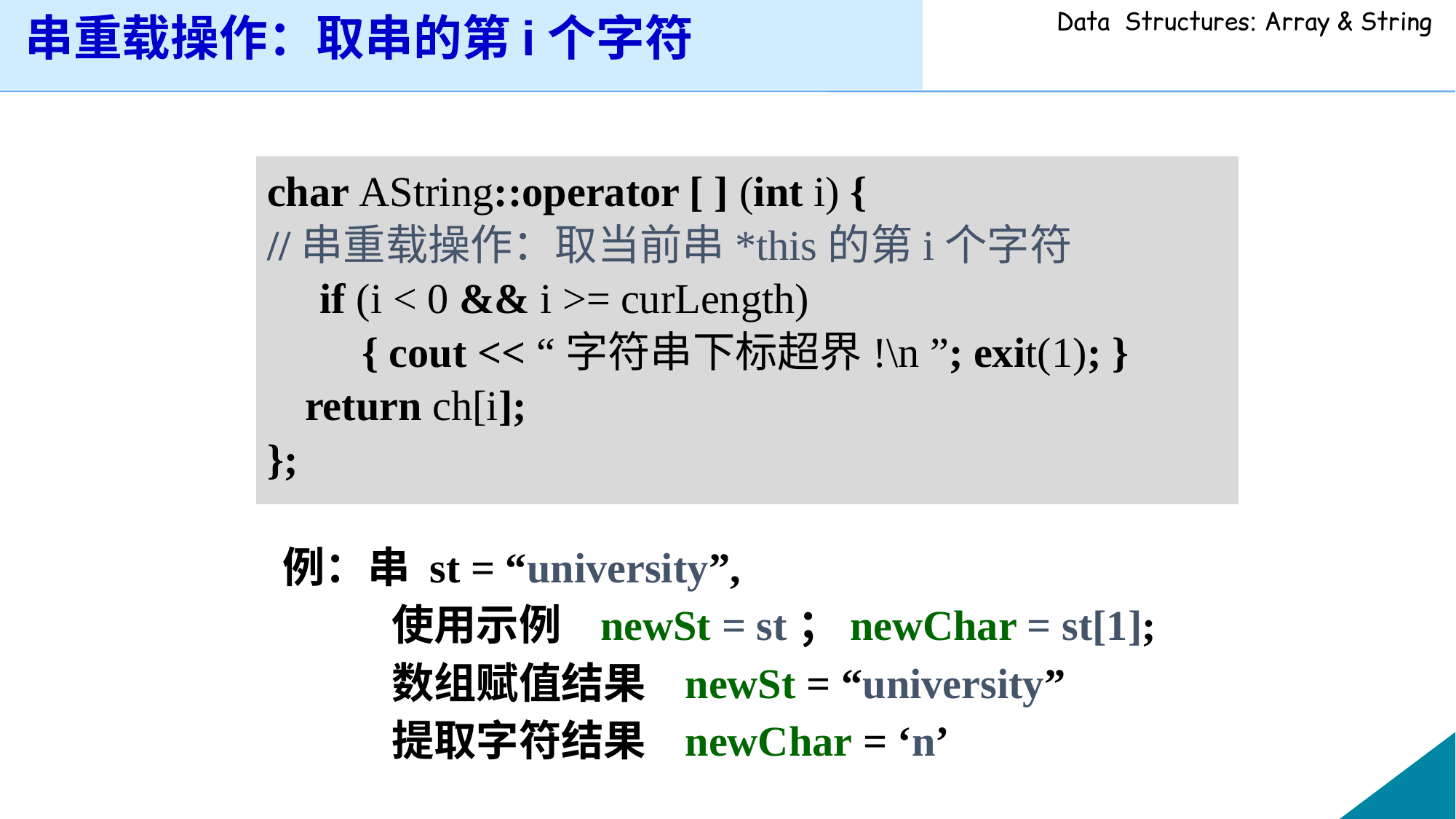

# 串重载操作：取串的第i个字符
char AString::operator [ ] (int i) {
//串重载操作：取当前串*this的第i个字符
     if (i < 0 && i >= curLength)
         { cout << “字符串下标超界!\n ”; exit(1); }
	 return ch[i];
};

例：串 st = “university”,
 	使用示例   newSt = st；newChar = st[1];
	数组赋值结果   newSt = “university”
	提取字符结果   newChar = ‘n’